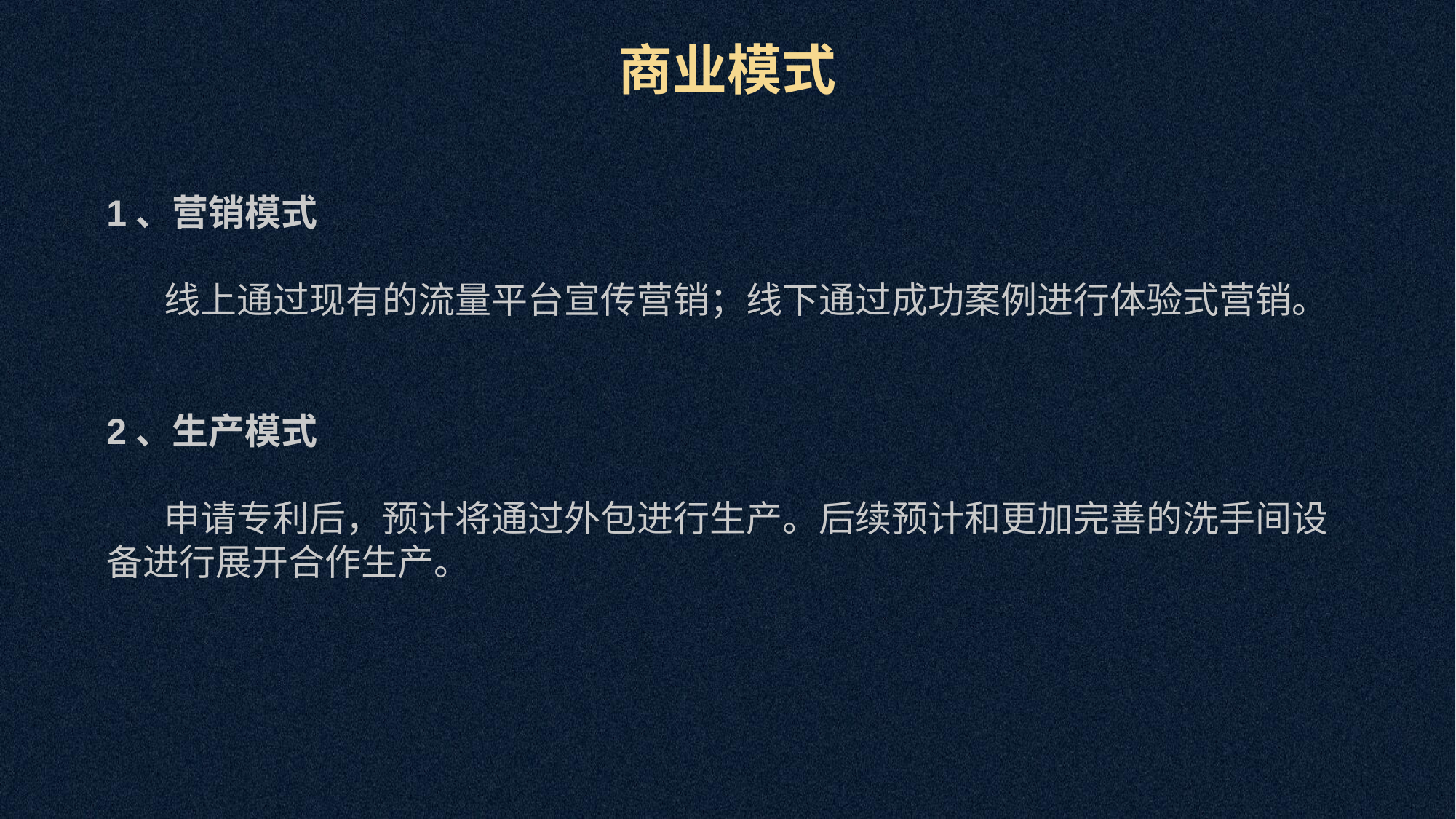

商业模式
1、营销模式

      线上通过现有的流量平台宣传营销；线下通过成功案例进行体验式营销。

2、生产模式

      申请专利后，预计将通过外包进行生产。后续预计和更加完善的洗手间设备进行展开合作生产。